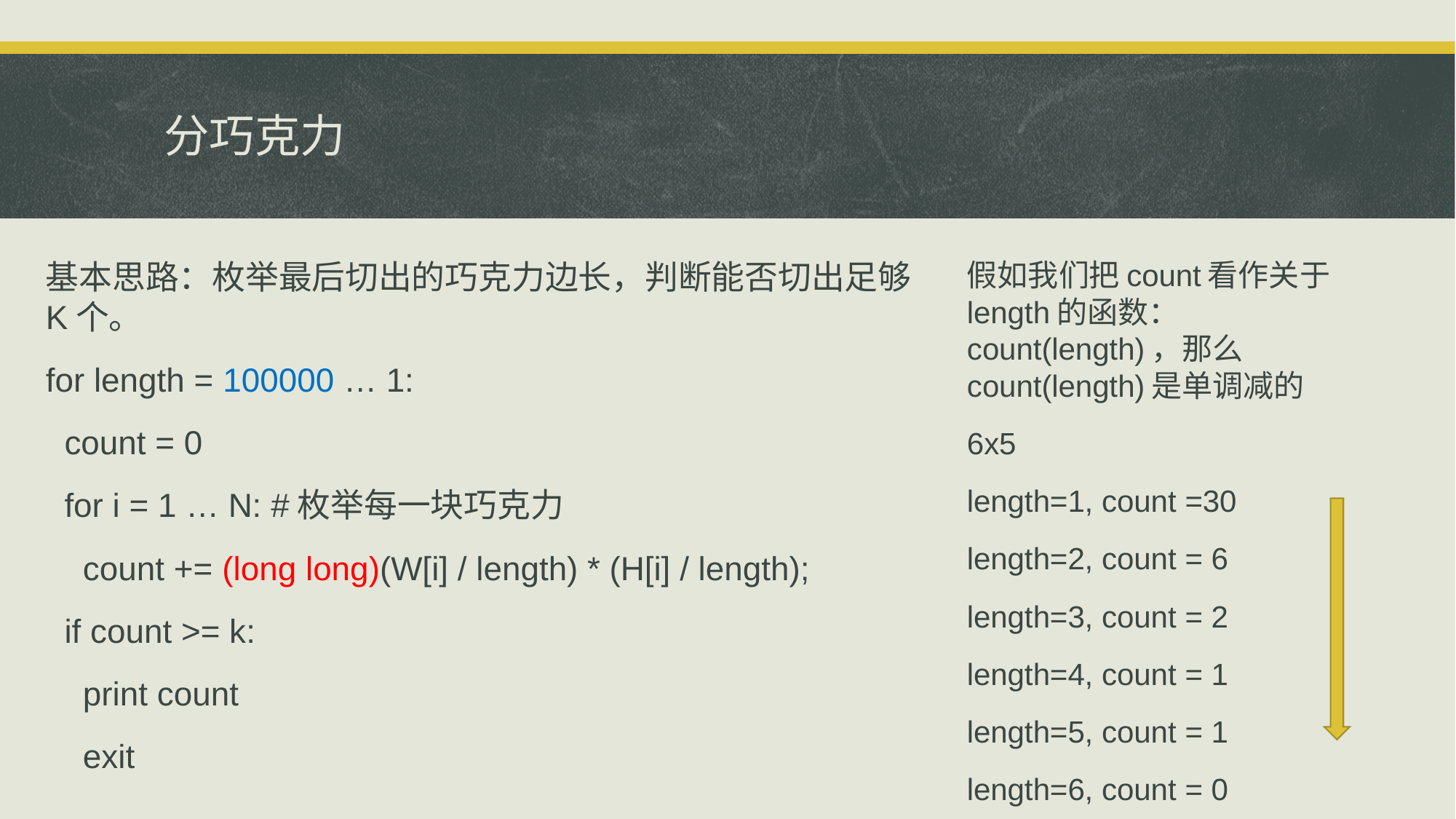

# 分巧克力
基本思路：枚举最后切出的巧克力边长，判断能否切出足够K个。
for length = 100000 … 1:
  count = 0
  for i = 1 … N: #枚举每一块巧克力
    count += (long long)(W[i] / length) * (H[i] / length);
  if count >= k:
    print count
    exit
假如我们把count看作关于length的函数：count(length)，那么count(length)是单调减的
6x5
length=1, count =30
length=2, count = 6
length=3, count = 2
length=4, count = 1
length=5, count = 1
length=6, count = 0